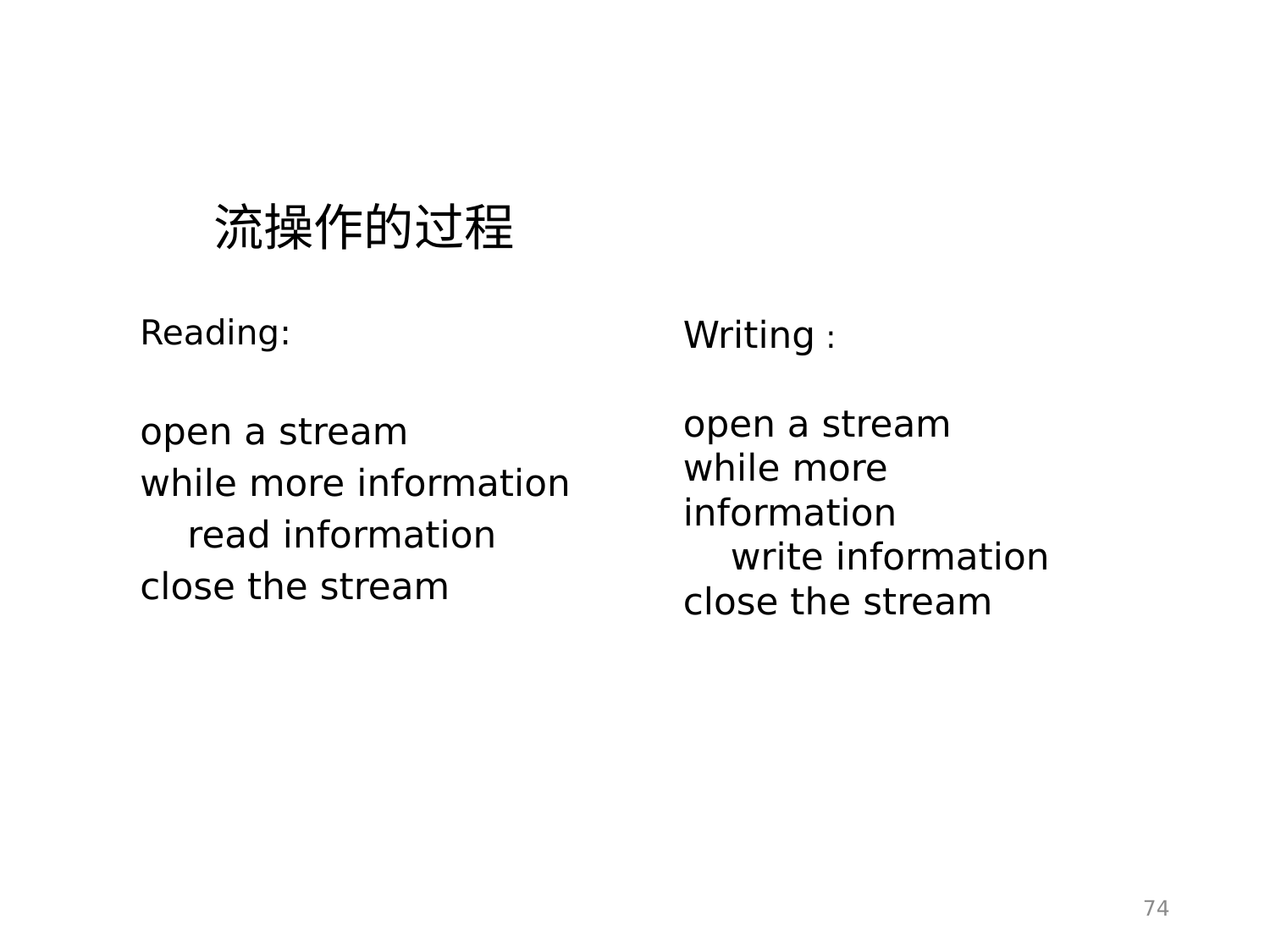

流操作的过程
Reading:

open a stream
while more information
    read information
close the stream

Writing :

open a stream
while more information
    write information
close the stream
74